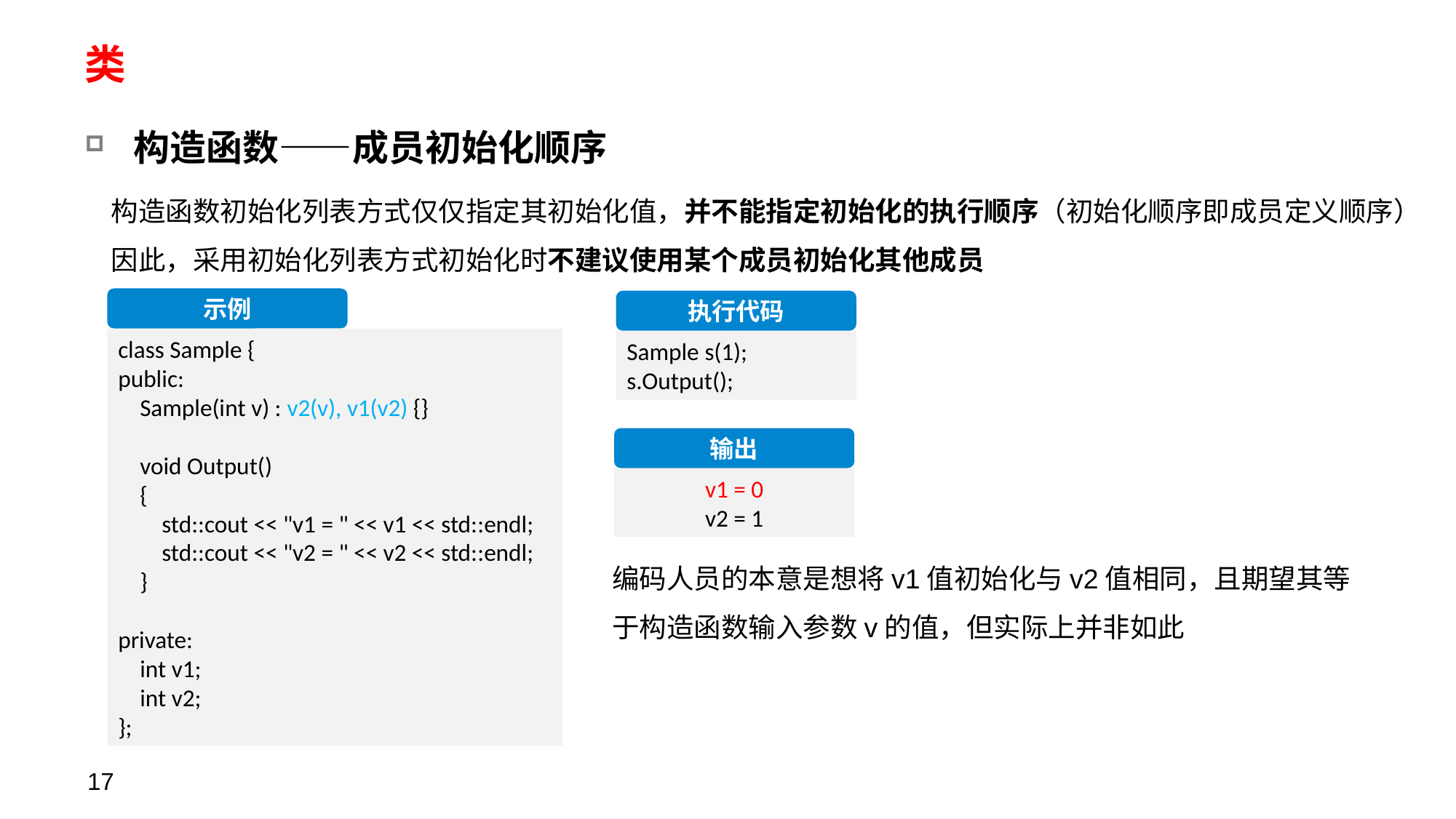

# 类
构造函数——成员初始化顺序
构造函数初始化列表方式仅仅指定其初始化值，并不能指定初始化的执行顺序（初始化顺序即成员定义顺序）
因此，采用初始化列表方式初始化时不建议使用某个成员初始化其他成员
示例
class Sample {
public:
    Sample(int v) : v2(v), v1(v2) {}
    void Output()
    {
        std::cout << "v1 = " << v1 << std::endl;
        std::cout << "v2 = " << v2 << std::endl;
    }
private:
    int v1;
    int v2;
};
执行代码
Sample s(1);
s.Output();
输出
v1 = 0
v2 = 1
编码人员的本意是想将v1值初始化与v2值相同，且期望其等于构造函数输入参数v的值，但实际上并非如此
17